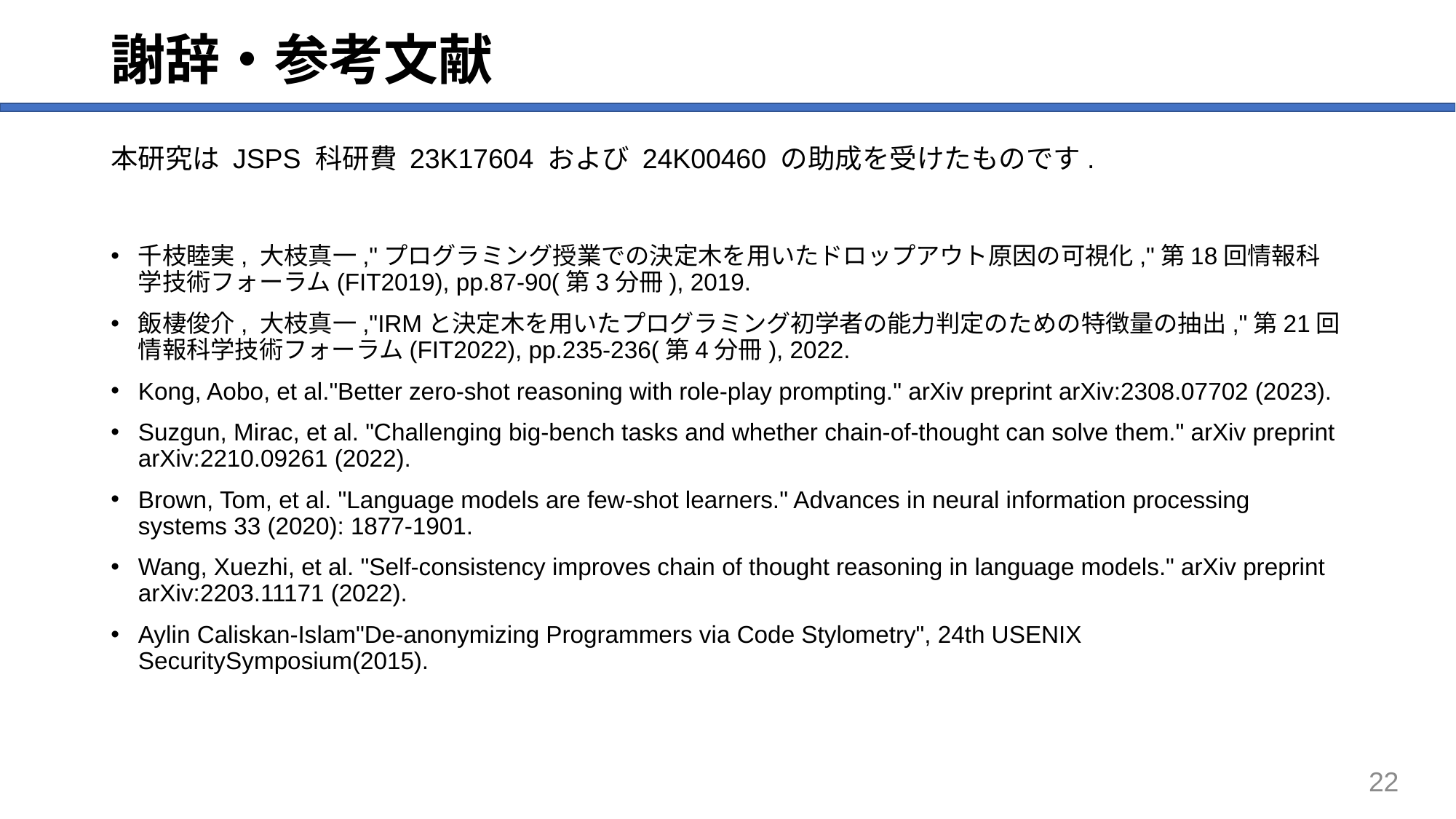

# 謝辞・参考文献
本研究は JSPS 科研費 23K17604 および 24K00460 の助成を受けたものです.

千枝睦実, 大枝真一,"プログラミング授業での決定木を用いたドロップアウト原因の可視化,"第18回情報科学技術フォーラム(FIT2019), pp.87-90(第3分冊), 2019.
飯棲俊介, 大枝真一,"IRMと決定木を用いたプログラミング初学者の能力判定のための特徴量の抽出,"第21回情報科学技術フォーラム(FIT2022), pp.235-236(第4分冊), 2022.
Kong, Aobo, et al."Better zero-shot reasoning with role-play prompting." arXiv preprint arXiv:2308.07702 (2023).
Suzgun, Mirac, et al. "Challenging big-bench tasks and whether chain-of-thought can solve them." arXiv preprint arXiv:2210.09261 (2022).
Brown, Tom, et al. "Language models are few-shot learners." Advances in neural information processing systems 33 (2020): 1877-1901.
Wang, Xuezhi, et al. "Self-consistency improves chain of thought reasoning in language models." arXiv preprint arXiv:2203.11171 (2022).
Aylin Caliskan-Islam"De-anonymizing Programmers via Code Stylometry", 24th USENIX SecuritySymposium(2015).
22